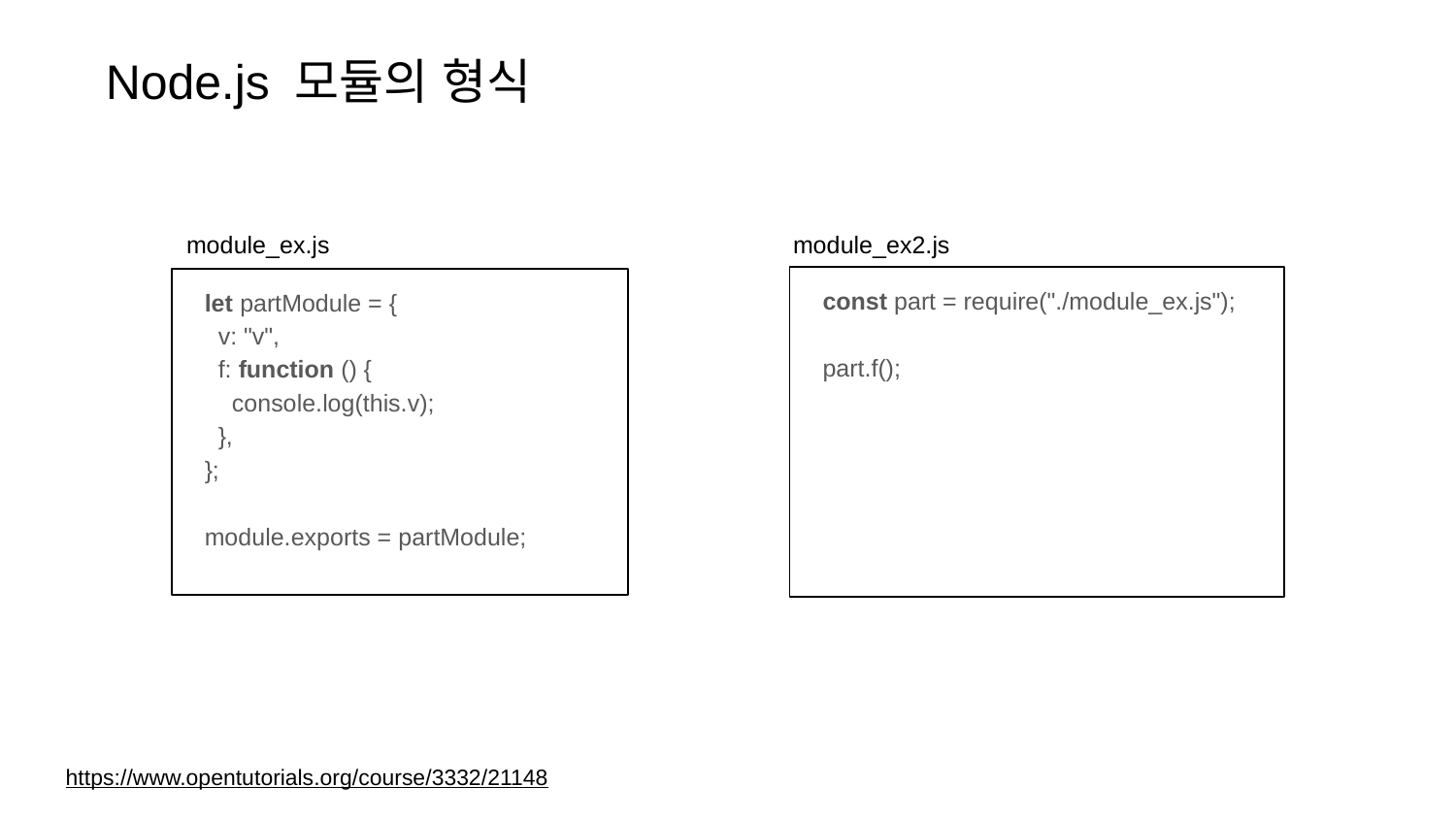

Node.js 모듈의 형식
module_ex2.js
module_ex.js
const part = require("./module_ex.js");

part.f();

let partModule = {
  v: "v",
  f: function () {
    console.log(this.v);
  },
};
module.exports = partModule;

https://www.opentutorials.org/course/3332/21148